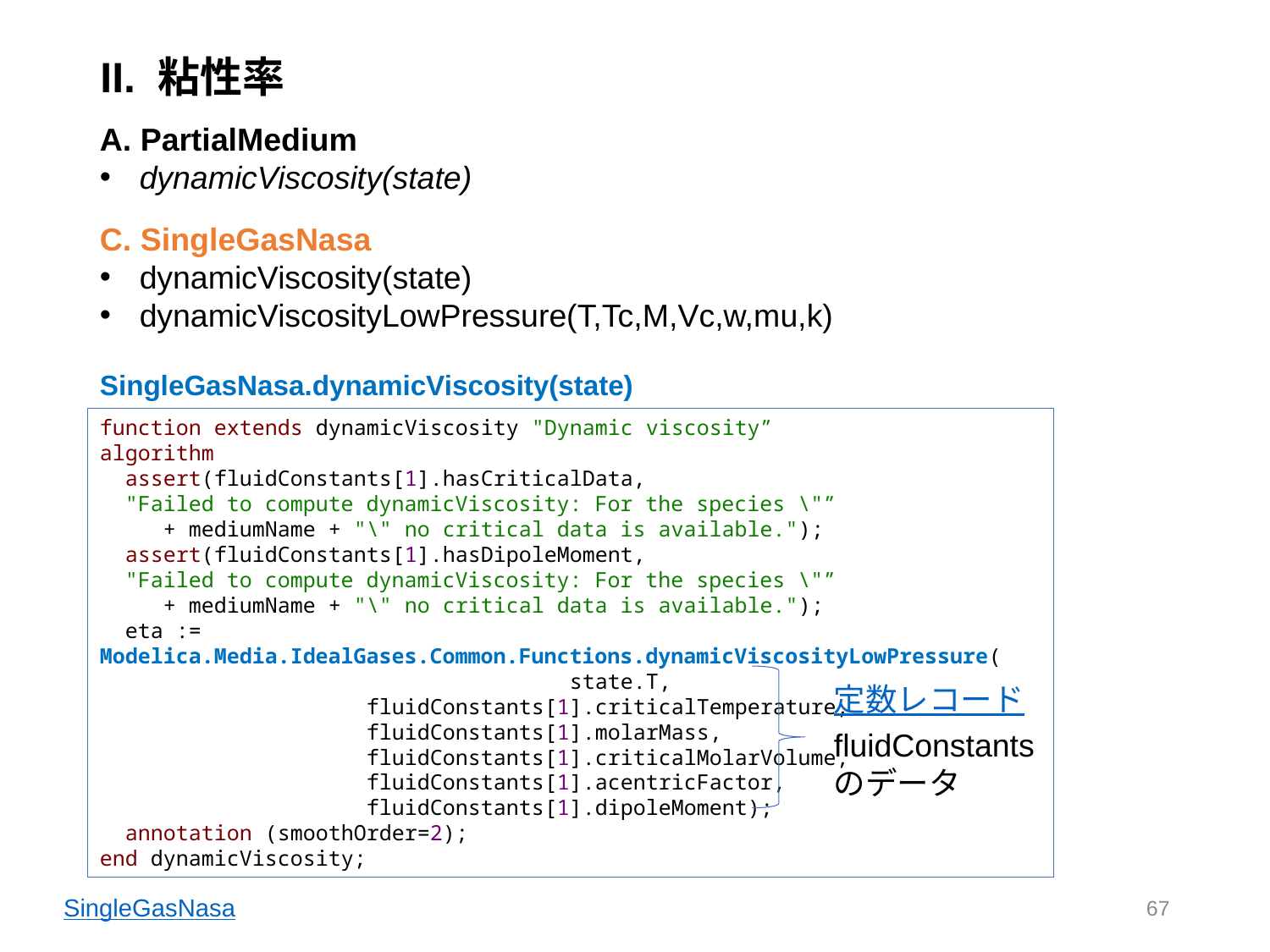

# II. 粘性率
A. PartialMedium
dynamicViscosity(state)
C. SingleGasNasa
dynamicViscosity(state)
dynamicViscosityLowPressure(T,Tc,M,Vc,w,mu,k)
SingleGasNasa.dynamicViscosity(state)
function extends dynamicViscosity "Dynamic viscosity”
algorithm
  assert(fluidConstants[1].hasCriticalData,
  "Failed to compute dynamicViscosity: For the species \"”
     + mediumName + "\" no critical data is available.");
  assert(fluidConstants[1].hasDipoleMoment,
  "Failed to compute dynamicViscosity: For the species \"”
     + mediumName + "\" no critical data is available.");
  eta := Modelica.Media.IdealGases.Common.Functions.dynamicViscosityLowPressure(
                                     state.T,
                     fluidConstants[1].criticalTemperature,
                     fluidConstants[1].molarMass,
                     fluidConstants[1].criticalMolarVolume,
                     fluidConstants[1].acentricFactor,
                     fluidConstants[1].dipoleMoment);
  annotation (smoothOrder=2);
end dynamicViscosity;

定数レコード
fluidConstants
のデータ
67
SingleGasNasa